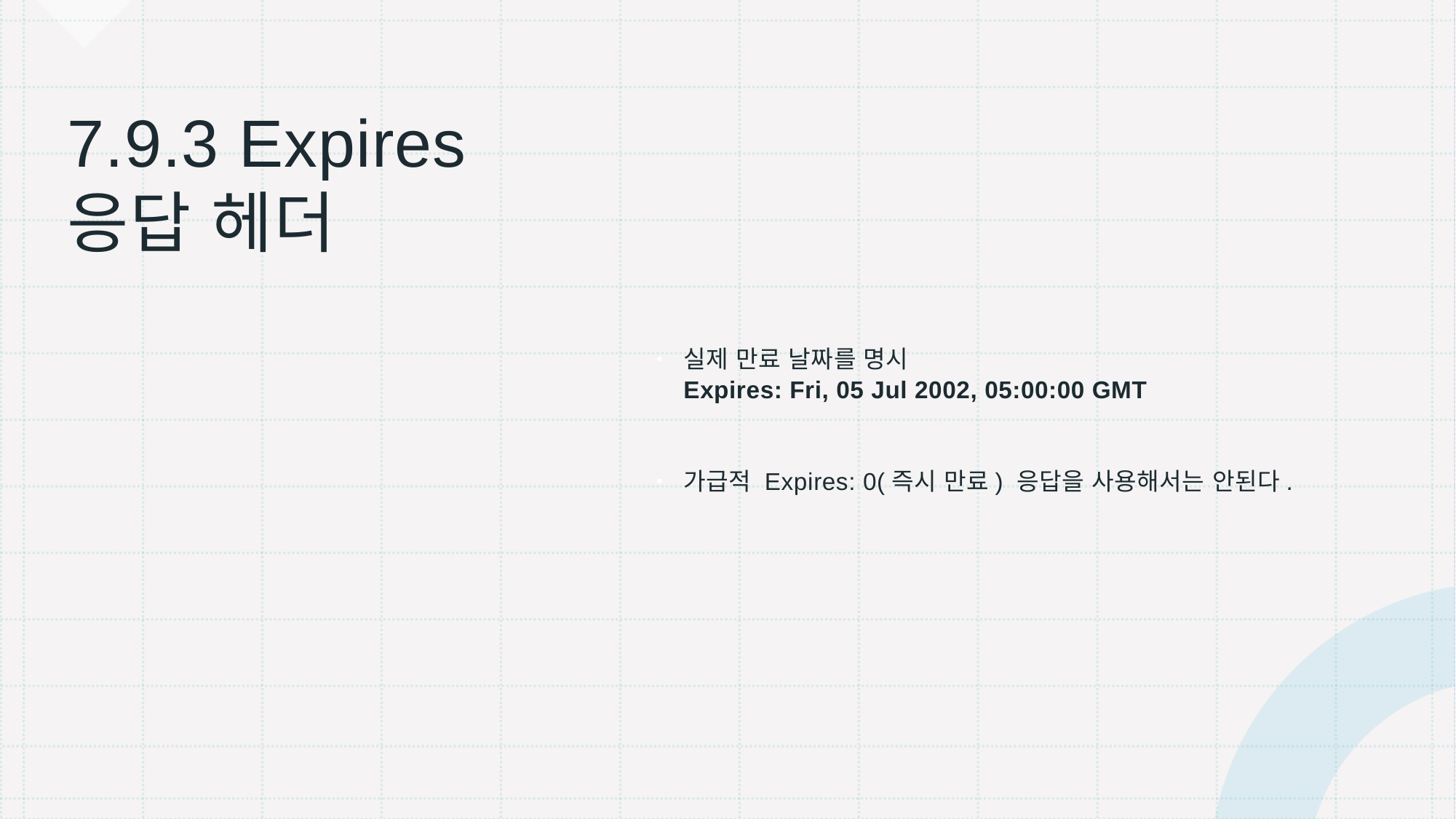

실제 만료 날짜를 명시
Expires: Fri, 05 Jul 2002, 05:00:00 GMT

가급적 Expires: 0(즉시 만료) 응답을 사용해서는 안된다.
# 7.9.3 Expires 응답 헤더